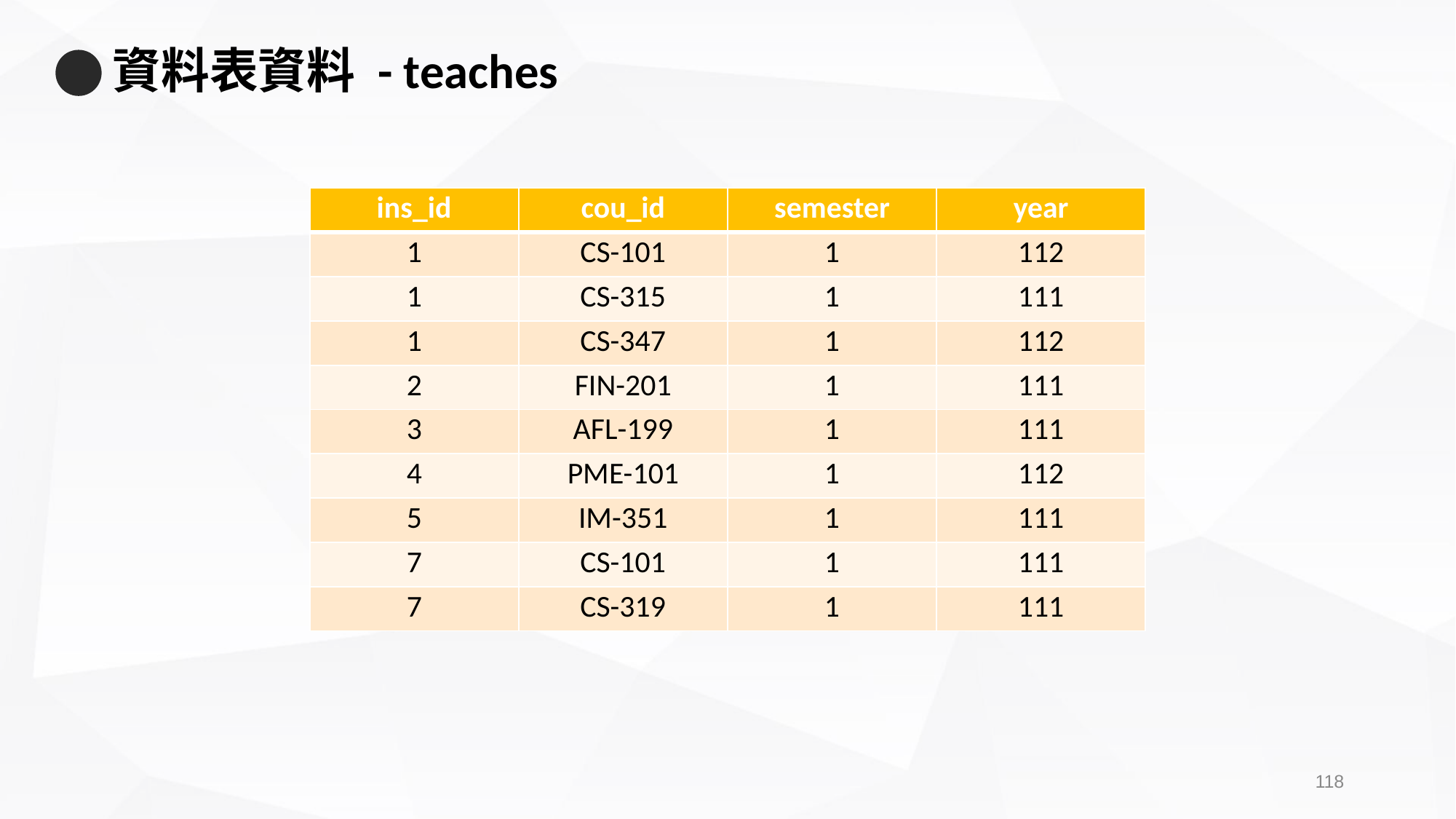

# 資料表資料 - teaches
| ins\_id | cou\_id | semester | year |
| --- | --- | --- | --- |
| 1 | CS-101 | 1 | 112 |
| 1 | CS-315 | 1 | 111 |
| 1 | CS-347 | 1 | 112 |
| 2 | FIN-201 | 1 | 111 |
| 3 | AFL-199 | 1 | 111 |
| 4 | PME-101 | 1 | 112 |
| 5 | IM-351 | 1 | 111 |
| 7 | CS-101 | 1 | 111 |
| 7 | CS-319 | 1 | 111 |
118